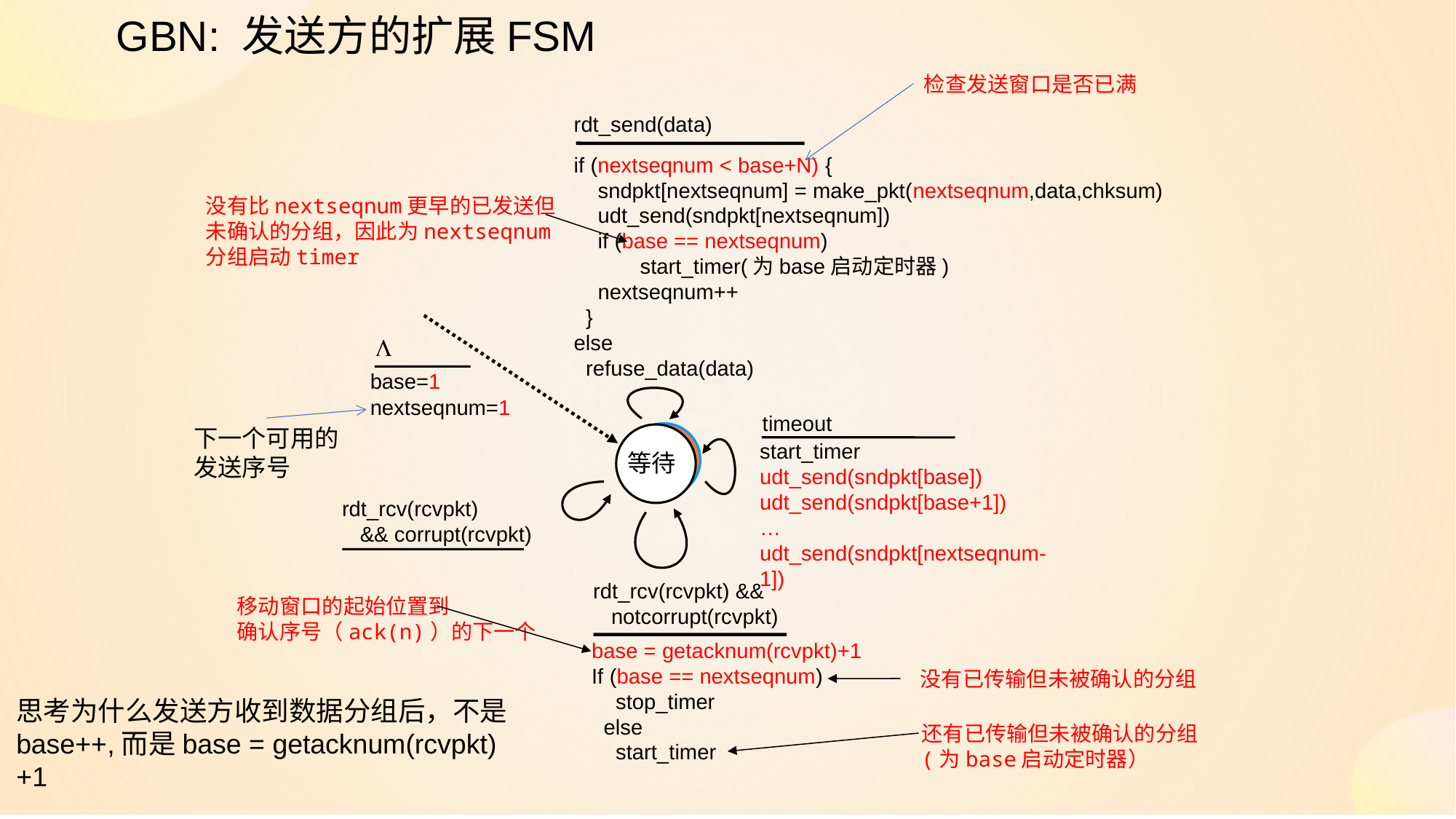

# GBN: 发送方的扩展FSM
检查发送窗口是否已满
rdt_send(data)

if (nextseqnum < base+N) {
    sndpkt[nextseqnum] = make_pkt(nextseqnum,data,chksum)
    udt_send(sndpkt[nextseqnum])
    if (base == nextseqnum)
           start_timer(为base启动定时器)
    nextseqnum++
  }
else
  refuse_data(data)
没有比nextseqnum更早的已发送但
未确认的分组，因此为nextseqnum
分组启动timer

Λ

base=1
nextseqnum=1

timeout

下一个可用的
发送序号

等待
start_timer
udt_send(sndpkt[base])
udt_send(sndpkt[base+1])
…
udt_send(sndpkt[nextseqnum-1])

rdt_rcv(rcvpkt)
   && corrupt(rcvpkt)

rdt_rcv(rcvpkt) &&
   notcorrupt(rcvpkt)

移动窗口的起始位置到
确认序号（ack(n)）的下一个

base = getacknum(rcvpkt)+1
If (base == nextseqnum)
    stop_timer
  else
    start_timer

没有已传输但未被确认的分组

思考为什么发送方收到数据分组后，不是base++,而是base = getacknum(rcvpkt)+1
还有已传输但未被确认的分组
(为base启动定时器）